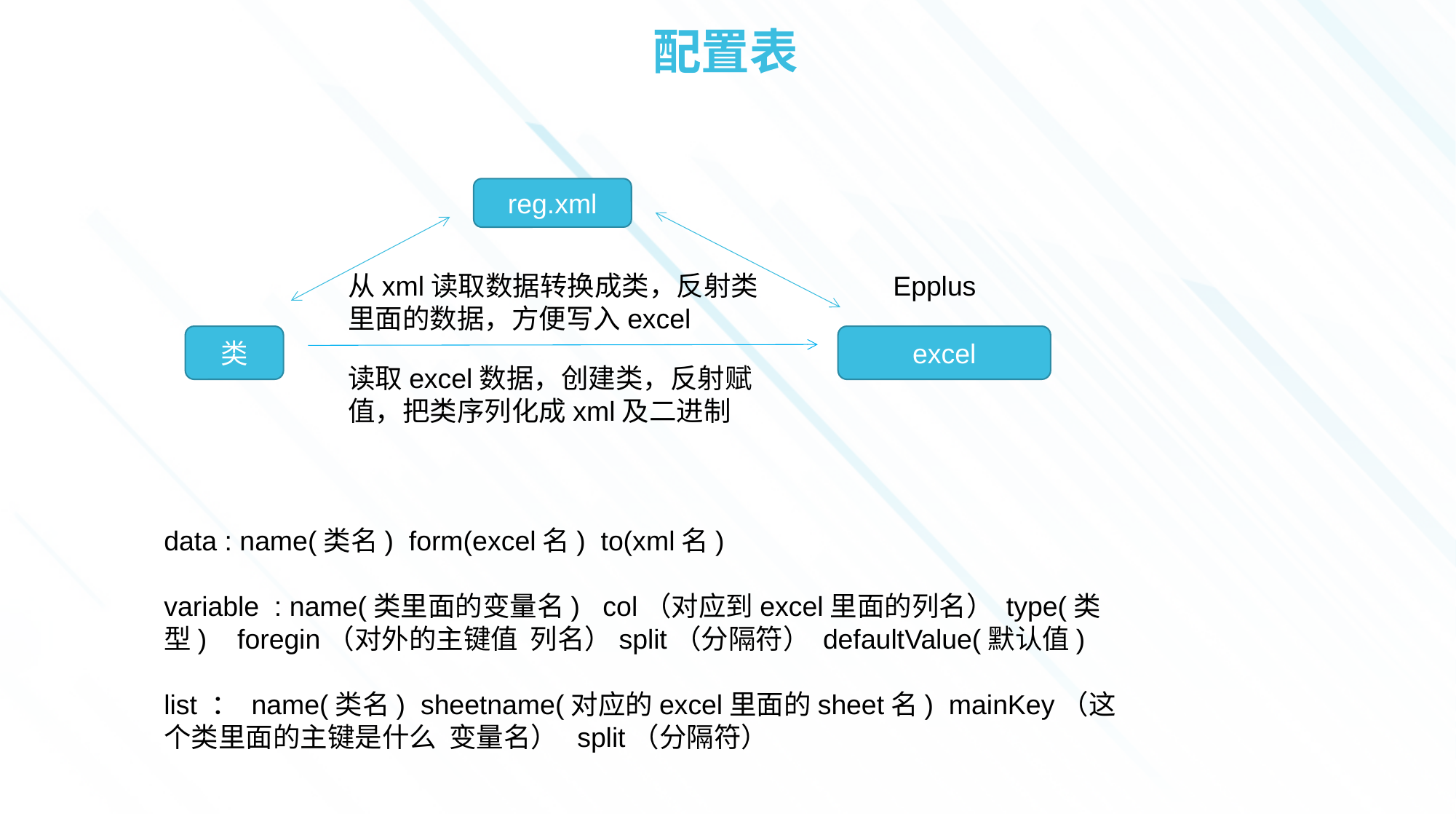

# 配置表
reg.xml
从xml读取数据转换成类，反射类里面的数据，方便写入excel
Epplus
类
excel
读取excel数据，创建类，反射赋值，把类序列化成xml及二进制
data : name(类名)  form(excel名)  to(xml名)

variable  : name(类里面的变量名)   col（对应到excel里面的列名） type(类型)    foregin（对外的主键值  列名）split（分隔符） defaultValue(默认值)

list ： name(类名)  sheetname(对应的excel里面的sheet名)  mainKey（这个类里面的主键是什么  变量名）  split（分隔符）